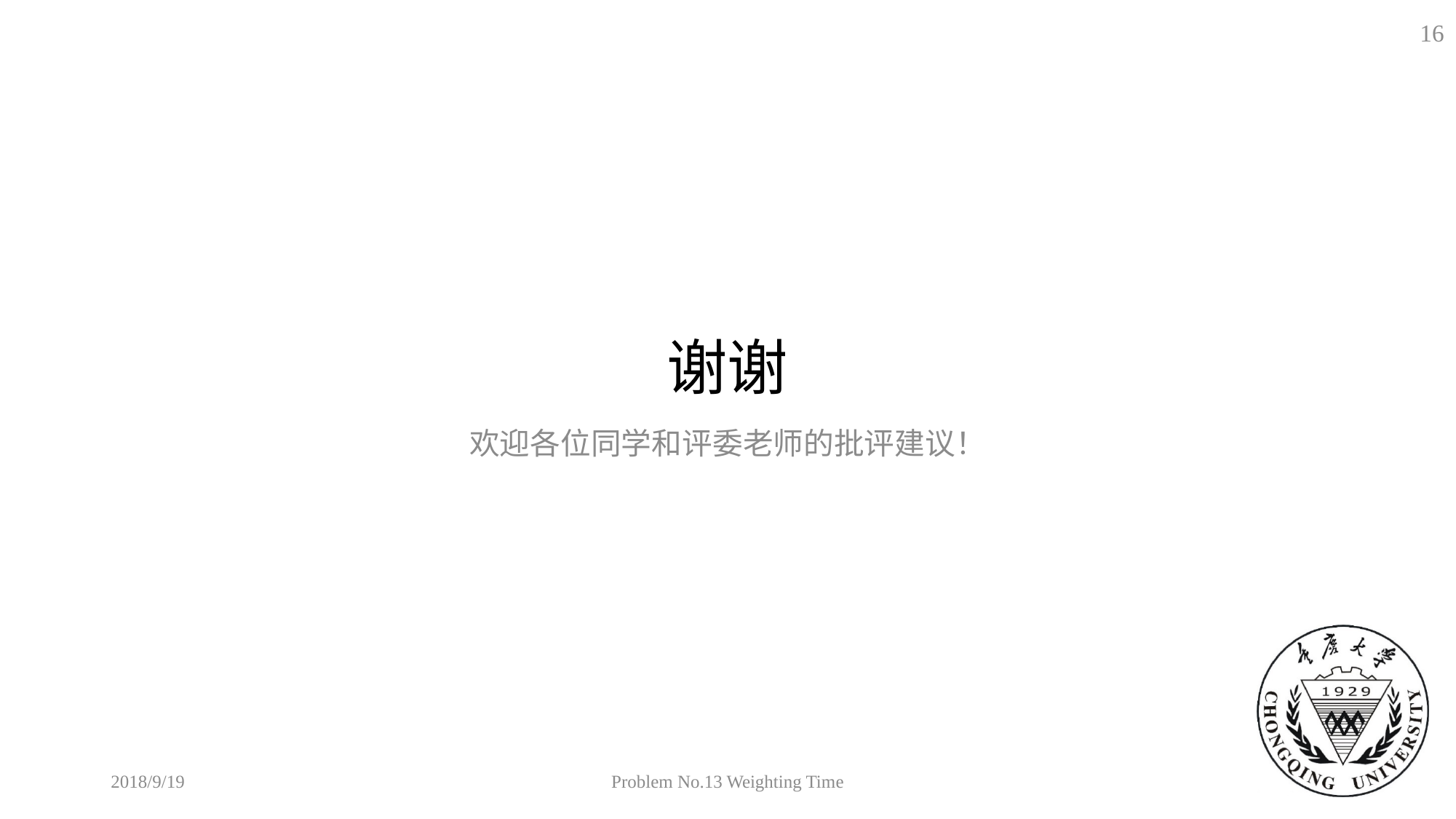

16
# 谢谢
欢迎各位同学和评委老师的批评建议！
2018/9/19
Problem No.13 Weighting Time